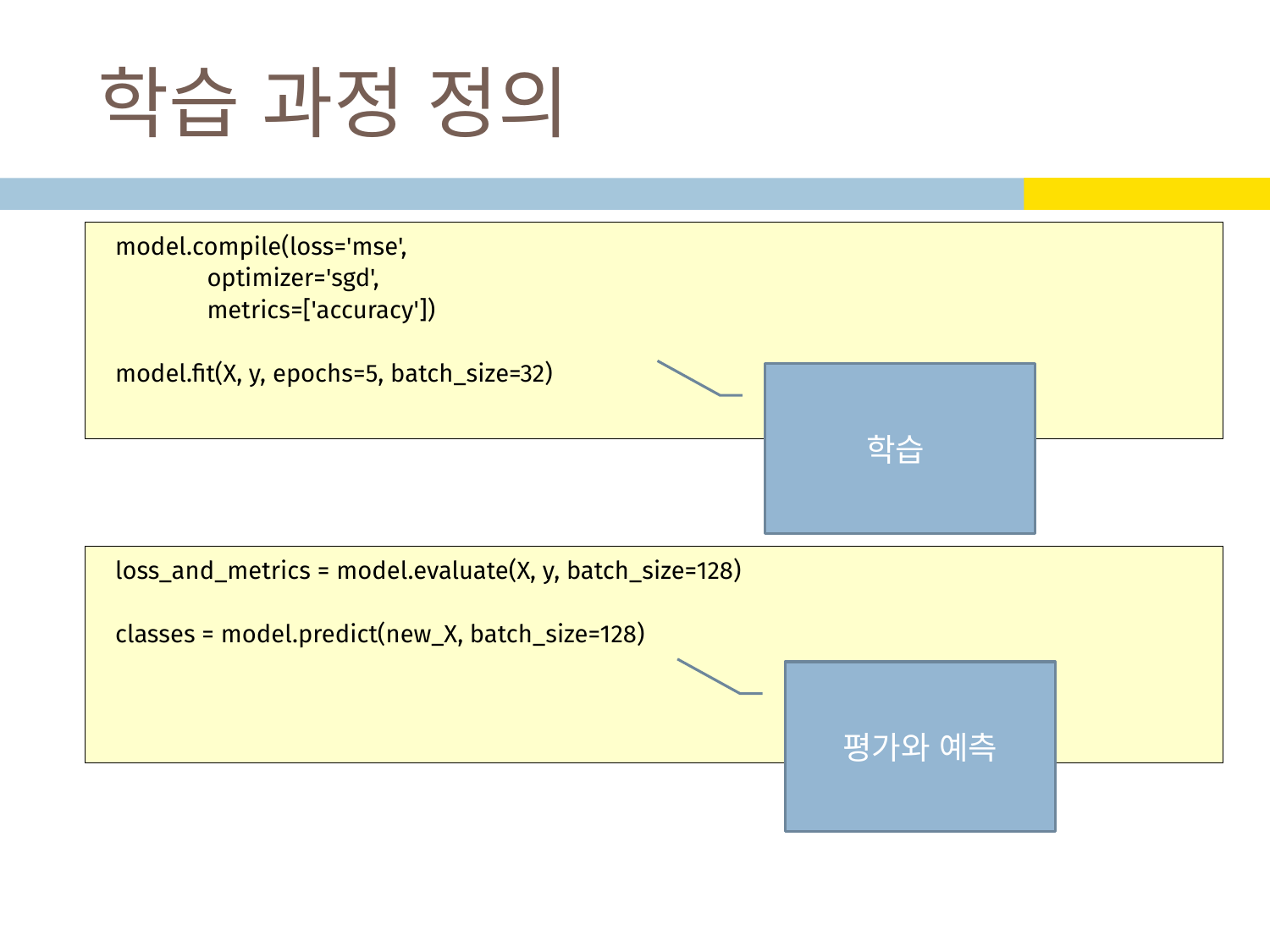

# 학습 과정 정의
model.compile(loss='mse',
              optimizer='sgd',
              metrics=['accuracy'])

model.fit(X, y, epochs=5, batch_size=32)
학습
loss_and_metrics = model.evaluate(X, y, batch_size=128)

classes = model.predict(new_X, batch_size=128)
평가와 예측